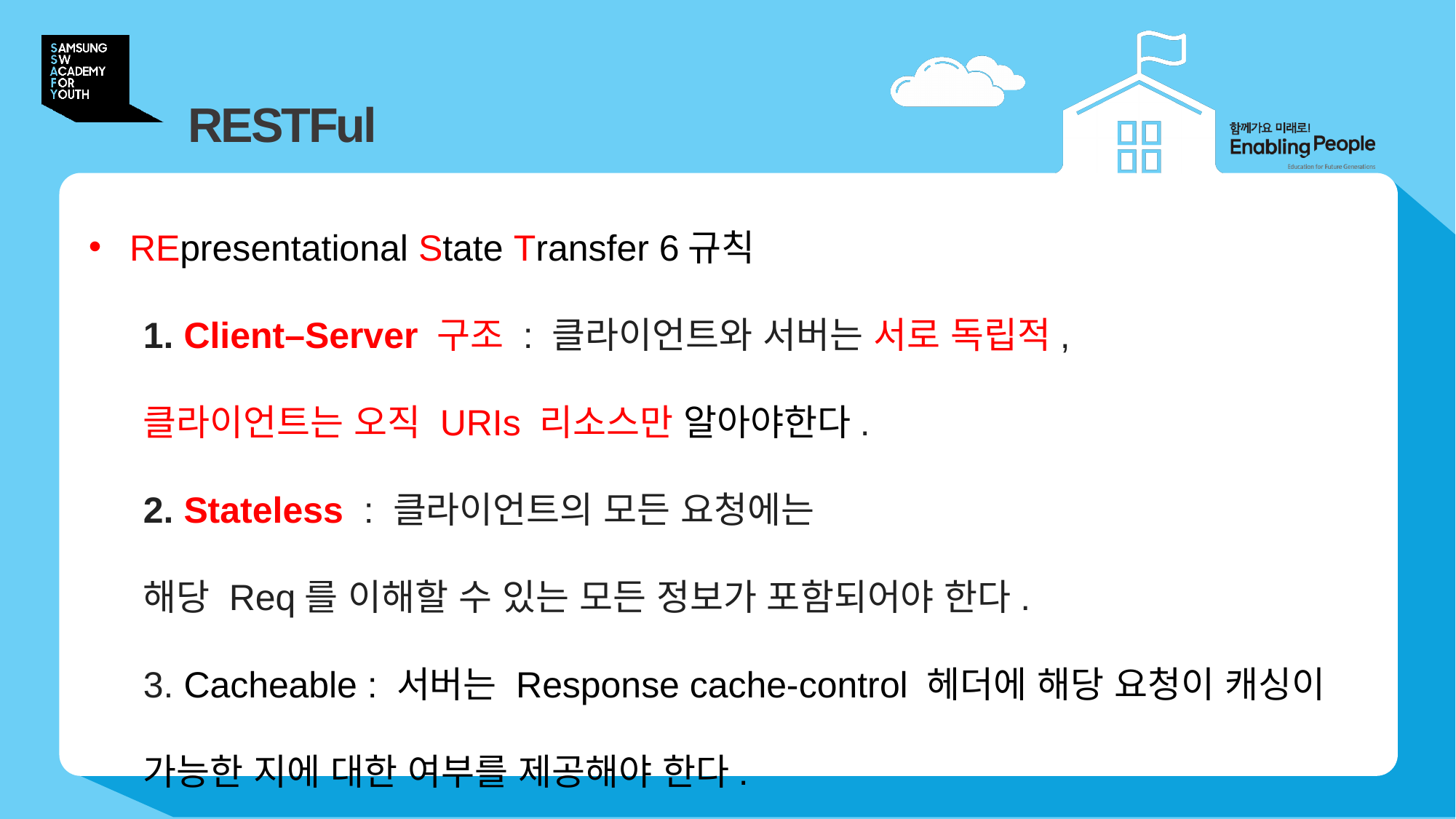

# RESTFul
REpresentational State Transfer 6규칙
1. Client–Server 구조 : 클라이언트와 서버는 서로 독립적,
클라이언트는 오직 URIs 리소스만 알아야한다.
2. Stateless  : 클라이언트의 모든 요청에는
해당 Req를 이해할 수 있는 모든 정보가 포함되어야 한다.
3. Cacheable : 서버는 Response cache-control 헤더에 해당 요청이 캐싱이 가능한 지에 대한 여부를 제공해야 한다.